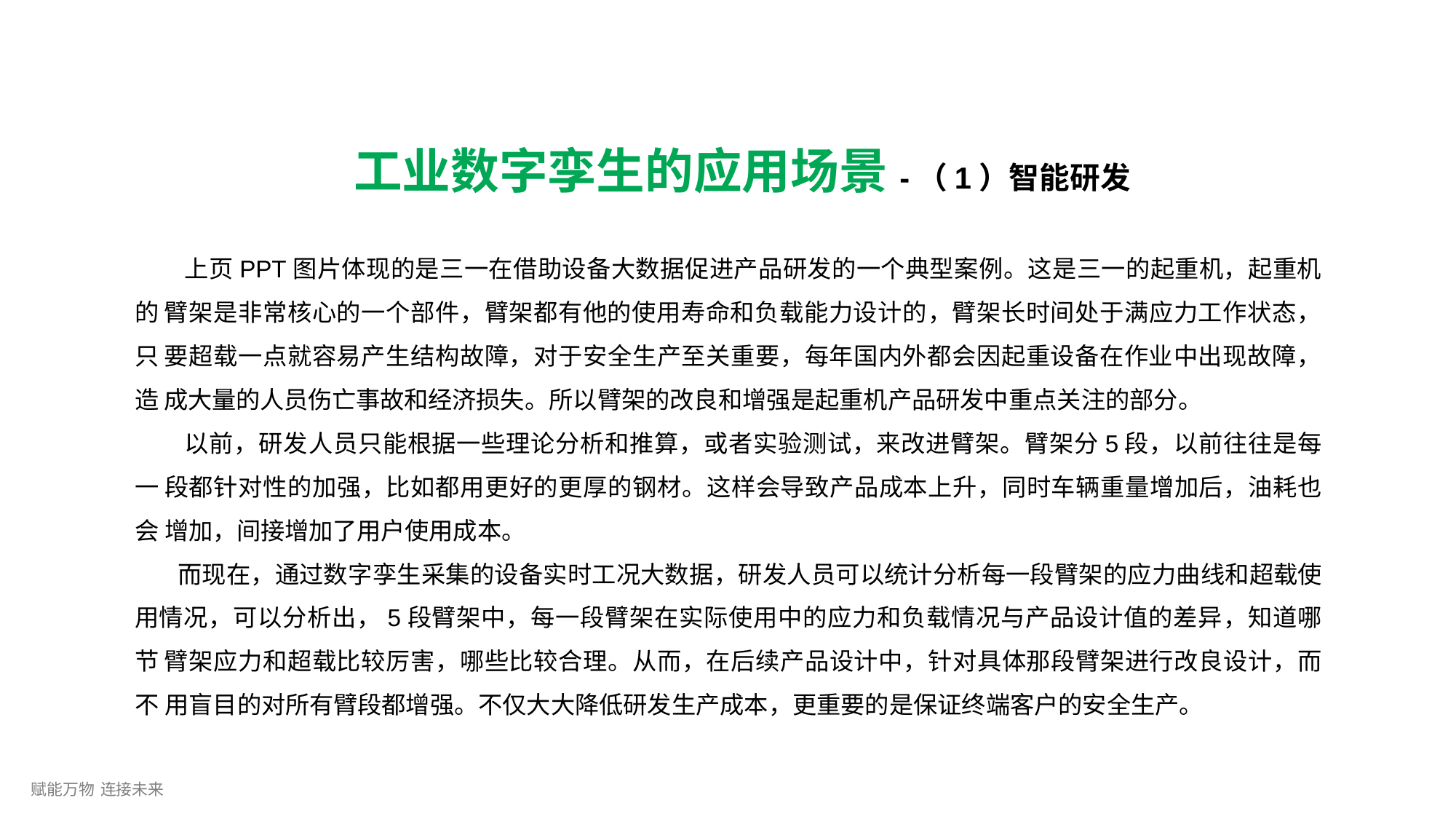

# 工业数字孪生的应用场景-（1）智能研发
上页PPT图片体现的是三一在借助设备大数据促进产品研发的一个典型案例。这是三一的起重机，起重机的 臂架是非常核心的一个部件，臂架都有他的使用寿命和负载能力设计的，臂架长时间处于满应力工作状态，只 要超载一点就容易产生结构故障，对于安全生产至关重要，每年国内外都会因起重设备在作业中出现故障，造 成大量的人员伤亡事故和经济损失。所以臂架的改良和增强是起重机产品研发中重点关注的部分。
以前，研发人员只能根据一些理论分析和推算，或者实验测试，来改进臂架。臂架分5段，以前往往是每一 段都针对性的加强，比如都用更好的更厚的钢材。这样会导致产品成本上升，同时车辆重量增加后，油耗也会 增加，间接增加了用户使用成本。
而现在，通过数字孪生采集的设备实时工况大数据，研发人员可以统计分析每一段臂架的应力曲线和超载使 用情况，可以分析出，5段臂架中，每一段臂架在实际使用中的应力和负载情况与产品设计值的差异，知道哪节 臂架应力和超载比较厉害，哪些比较合理。从而，在后续产品设计中，针对具体那段臂架进行改良设计，而不 用盲目的对所有臂段都增强。不仅大大降低研发生产成本，更重要的是保证终端客户的安全生产。
赋能万物 连接未来